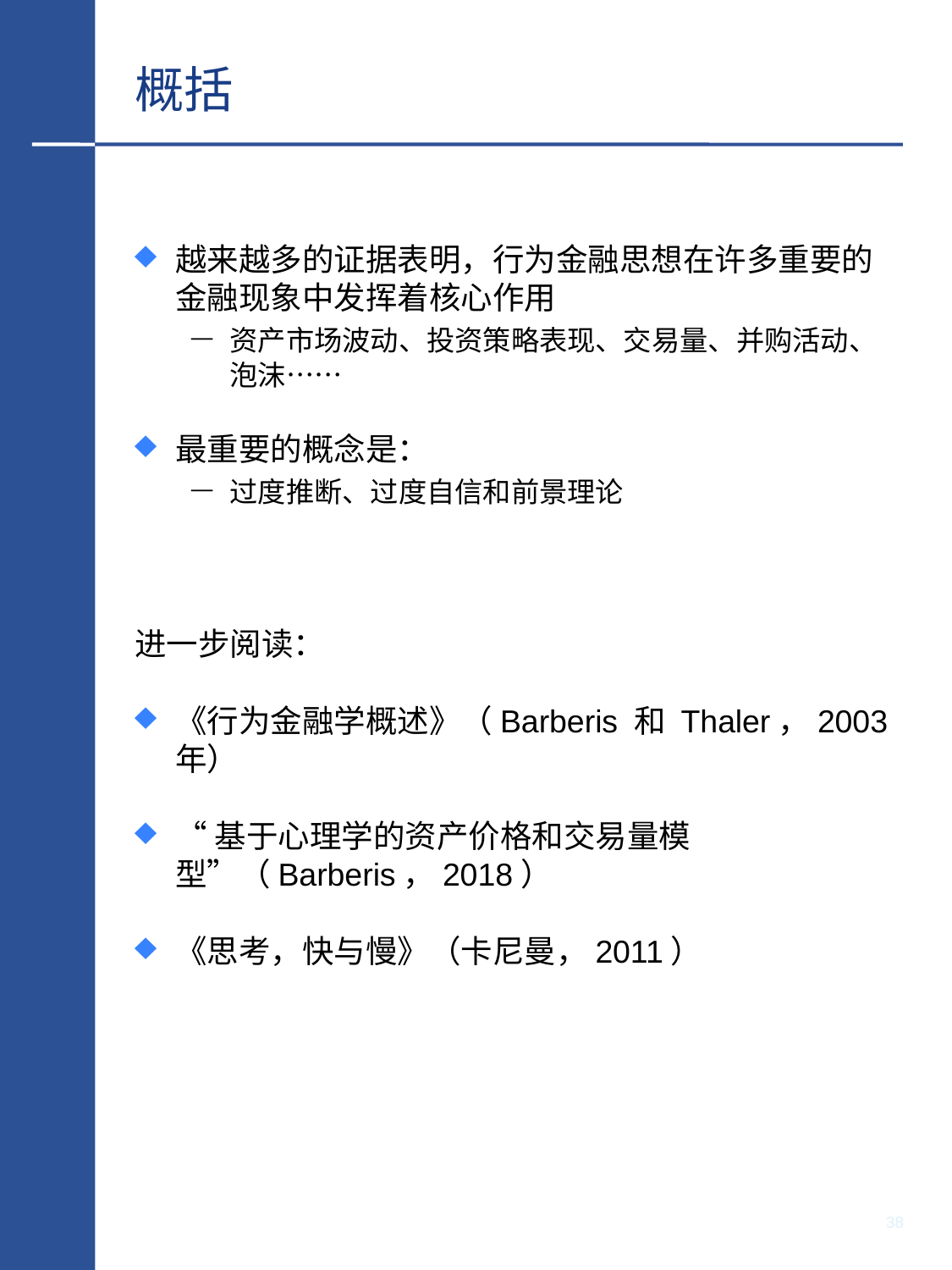

# 概括
越来越多的证据表明，行为金融思想在许多重要的金融现象中发挥着核心作用
资产市场波动、投资策略表现、交易量、并购活动、泡沫……
最重要的概念是：
过度推断、过度自信和前景理论

进一步阅读：
《行为金融学概述》（Barberis 和 Thaler，2003 年）
“基于心理学的资产价格和交易量模型”（Barberis，2018）
《思考，快与慢》（卡尼曼，2011）
38